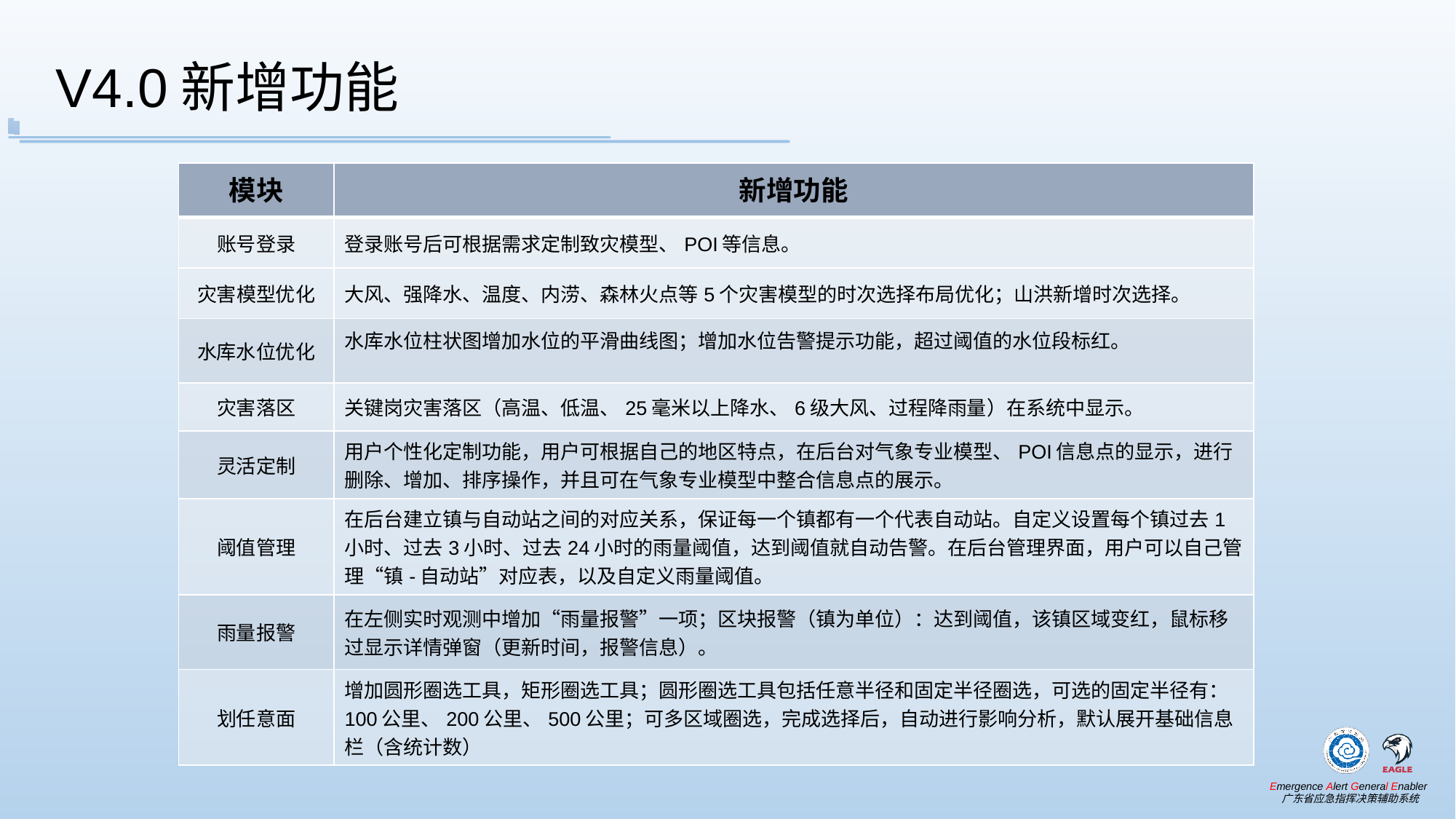

# V4.0新增功能
| 模块 | 新增功能 |
| --- | --- |
| 账号登录 | 登录账号后可根据需求定制致灾模型、POI等信息。 |
| 灾害模型优化 | 大风、强降水、温度、内涝、森林火点等5个灾害模型的时次选择布局优化；山洪新增时次选择。 |
| 水库水位优化 | 水库水位柱状图增加水位的平滑曲线图；增加水位告警提示功能，超过阈值的水位段标红。 |
| 灾害落区 | 关键岗灾害落区（高温、低温、25毫米以上降水、6级大风、过程降雨量）在系统中显示。 |
| 灵活定制 | 用户个性化定制功能，用户可根据自己的地区特点，在后台对气象专业模型、POI信息点的显示，进行删除、增加、排序操作，并且可在气象专业模型中整合信息点的展示。 |
| 阈值管理 | 在后台建立镇与自动站之间的对应关系，保证每一个镇都有一个代表自动站。自定义设置每个镇过去1小时、过去3小时、过去24小时的雨量阈值，达到阈值就自动告警。在后台管理界面，用户可以自己管理“镇-自动站”对应表，以及自定义雨量阈值。 |
| 雨量报警 | 在左侧实时观测中增加“雨量报警”一项；区块报警（镇为单位）：达到阈值，该镇区域变红，鼠标移过显示详情弹窗（更新时间，报警信息）。 |
| 划任意面 | 增加圆形圈选工具，矩形圈选工具；圆形圈选工具包括任意半径和固定半径圈选，可选的固定半径有：100公里、200公里、500公里；可多区域圈选，完成选择后，自动进行影响分析，默认展开基础信息栏（含统计数） |